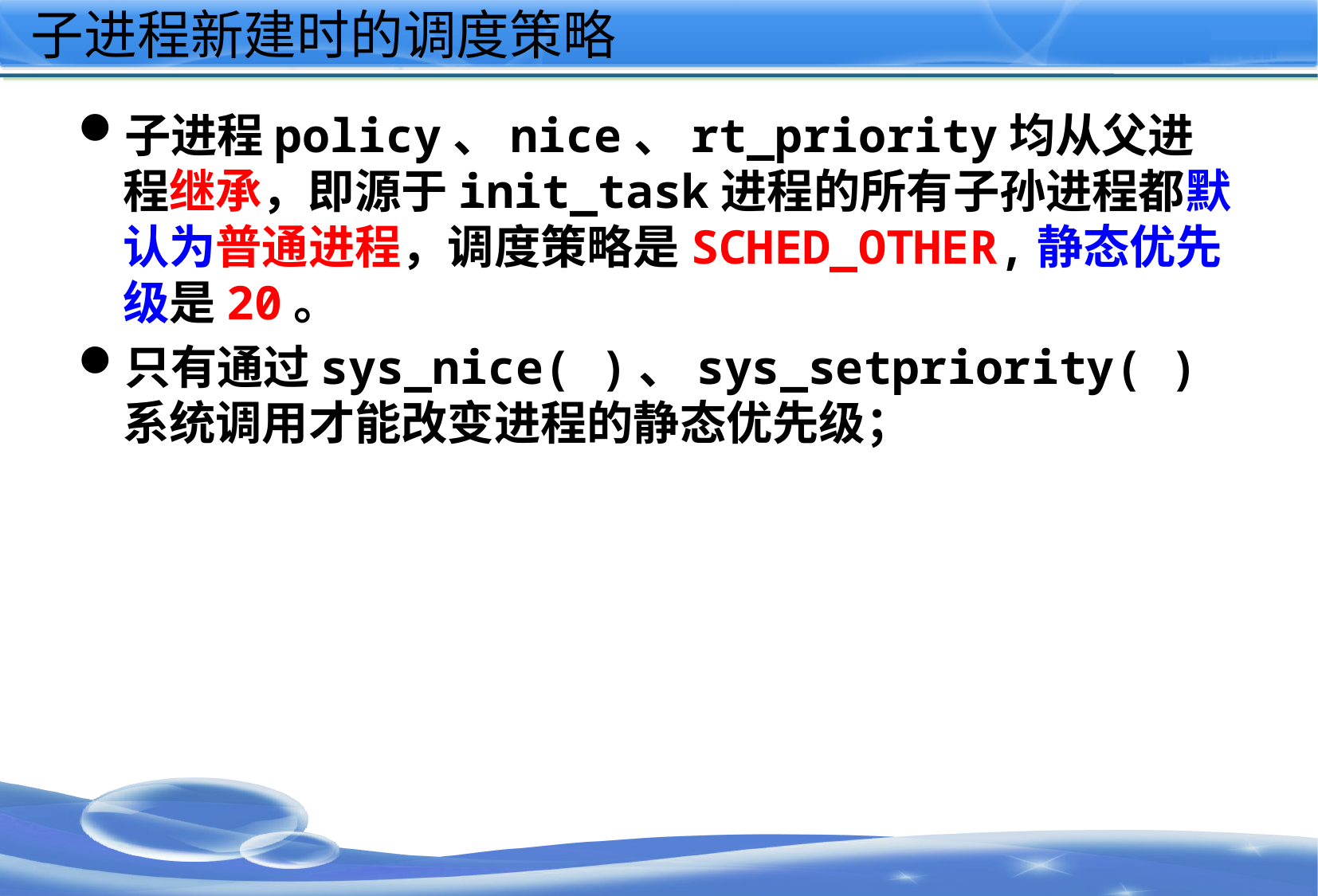

# 子进程新建时的调度策略
子进程policy、nice、rt_priority均从父进程继承，即源于init_task进程的所有子孙进程都默认为普通进程，调度策略是SCHED_OTHER,静态优先级是20。
只有通过sys_nice( )、sys_setpriority( )系统调用才能改变进程的静态优先级；